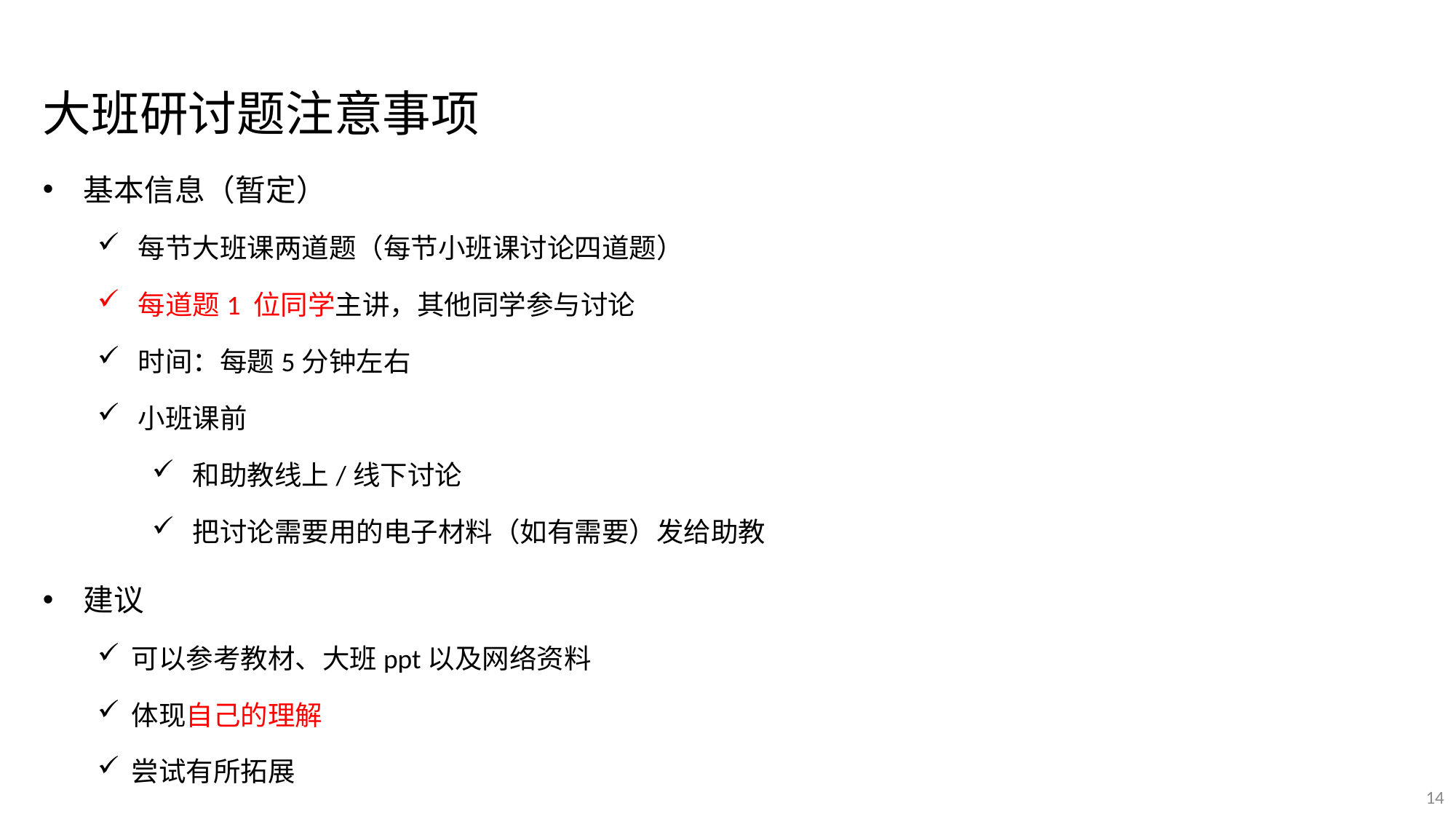

大班研讨题注意事项

基本信息（暂定）
每节大班课两道题（每节小班课讨论四道题）
每道题1 位同学主讲，其他同学参与讨论
时间：每题5分钟左右
小班课前
和助教线上/线下讨论
把讨论需要用的电子材料（如有需要）发给助教
建议
可以参考教材、大班ppt以及网络资料
体现自己的理解
尝试有所拓展
14